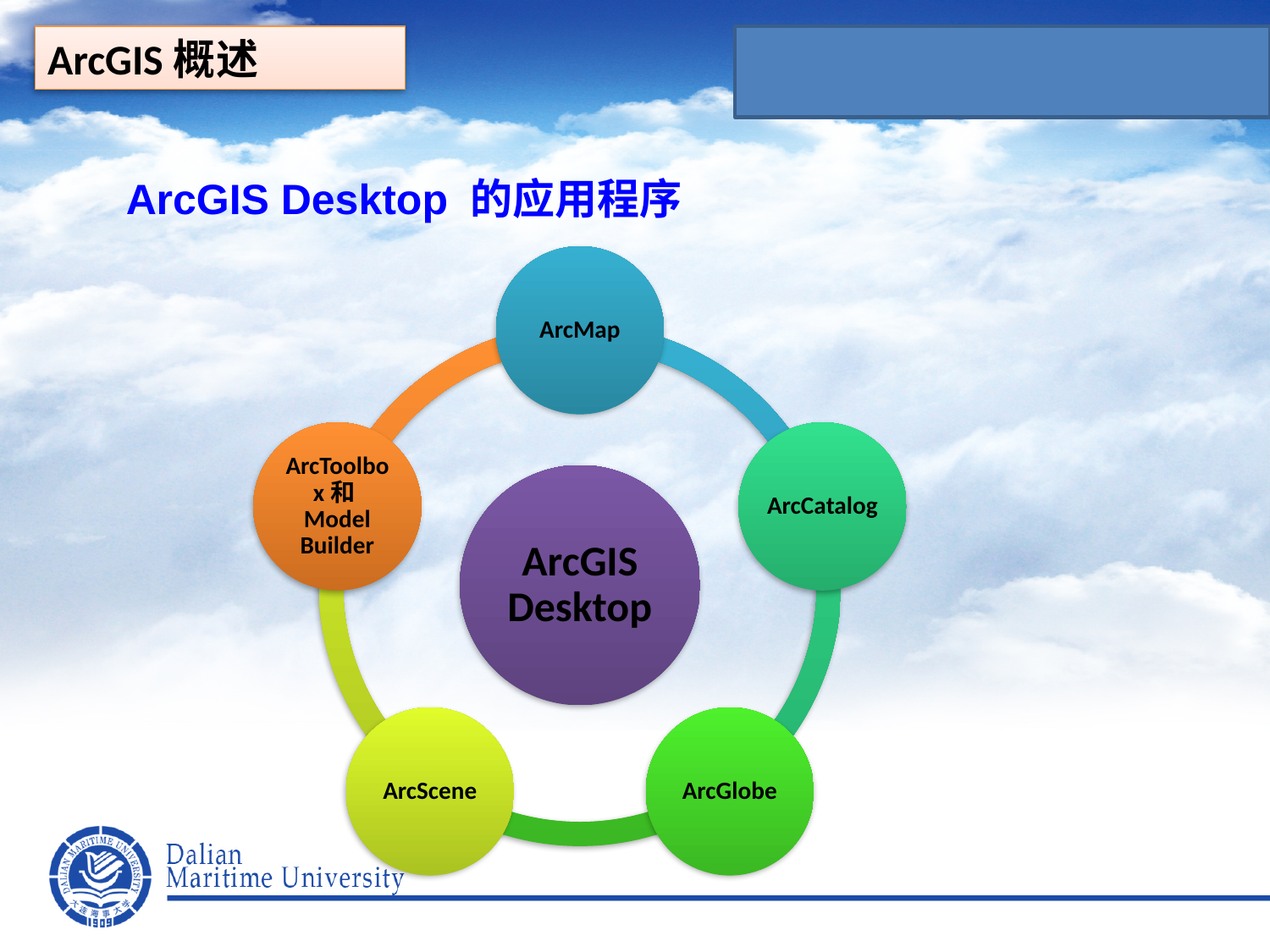

ArcGIS概述
ArcGIS Desktop 的应用程序
ArcGIS Desktop
ArcMap
ArcCatalog
ArcGlobe
ArcScene
ArcToolbox和Model Builder